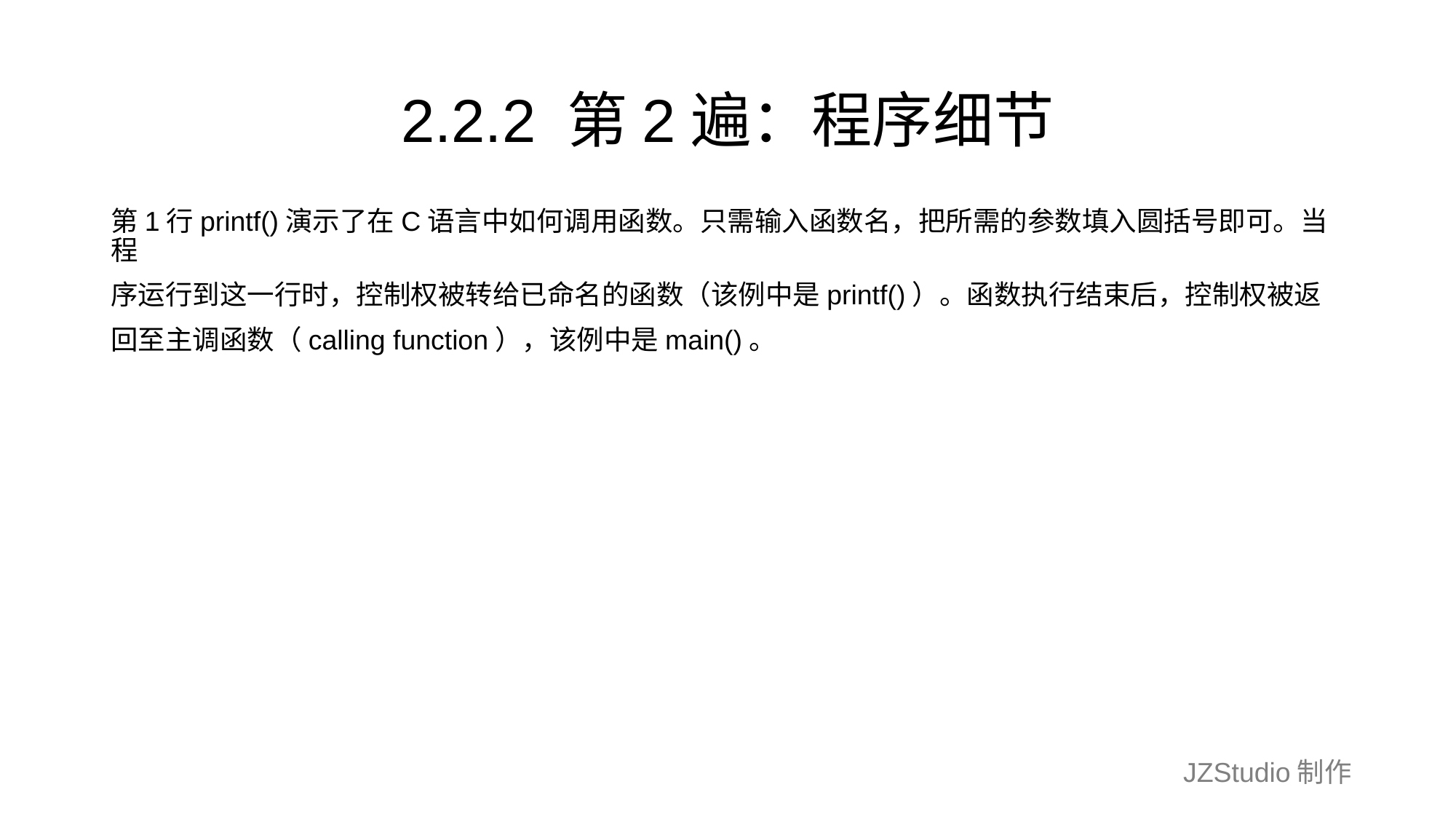

# 2.2.2 第2遍：程序细节
第1行printf()演示了在C语言中如何调用函数。只需输入函数名，把所需的参数填入圆括号即可。当程
序运行到这一行时，控制权被转给已命名的函数（该例中是printf()）。函数执行结束后，控制权被返
回至主调函数（calling function），该例中是main()。